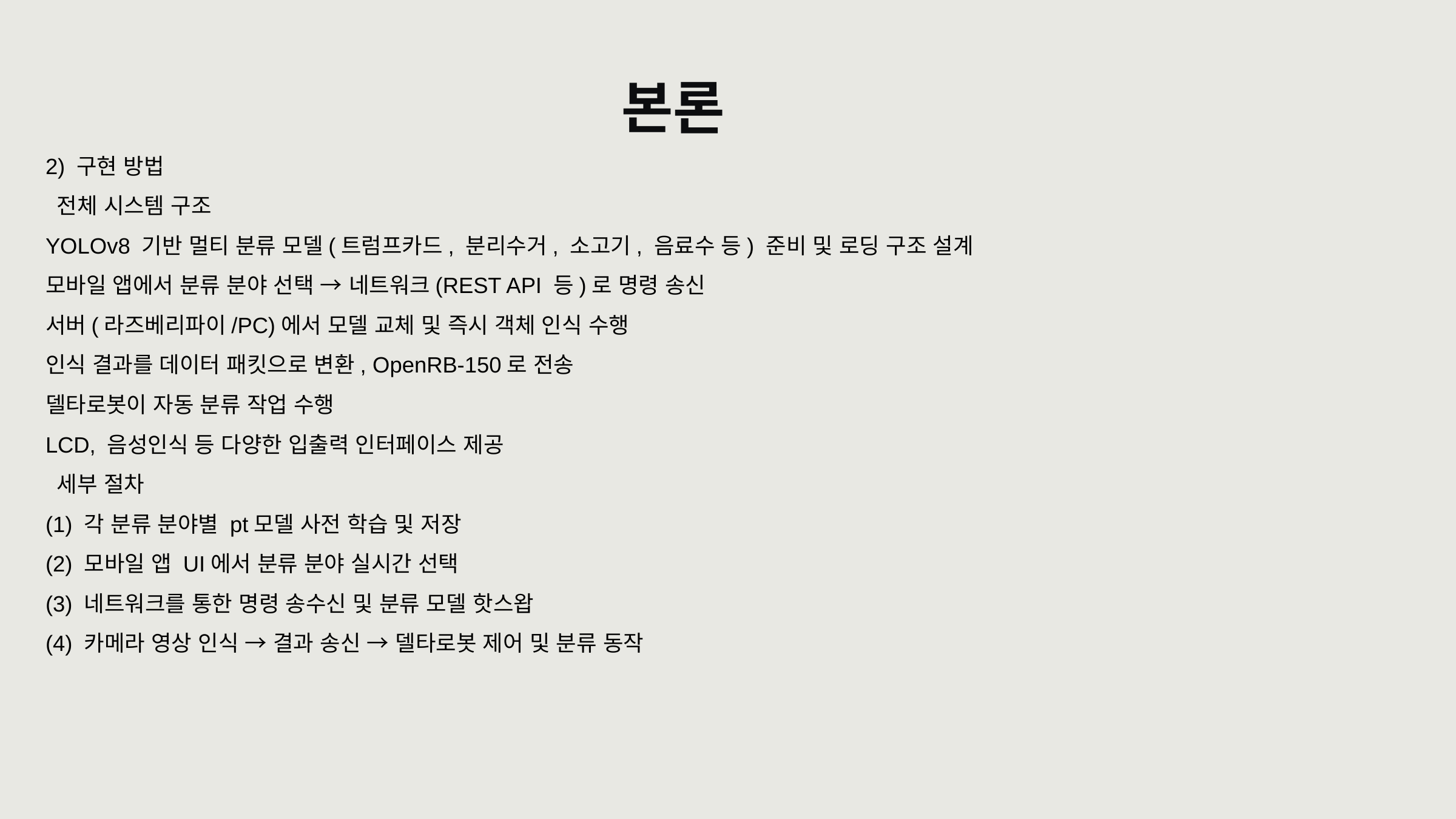

본론
2) 구현 방법
 전체 시스템 구조
YOLOv8 기반 멀티 분류 모델(트럼프카드, 분리수거, 소고기, 음료수 등) 준비 및 로딩 구조 설계
모바일 앱에서 분류 분야 선택 → 네트워크(REST API 등)로 명령 송신
서버(라즈베리파이/PC)에서 모델 교체 및 즉시 객체 인식 수행
인식 결과를 데이터 패킷으로 변환, OpenRB-150로 전송
델타로봇이 자동 분류 작업 수행
LCD, 음성인식 등 다양한 입출력 인터페이스 제공
 세부 절차
(1) 각 분류 분야별 pt모델 사전 학습 및 저장
(2) 모바일 앱 UI에서 분류 분야 실시간 선택
(3) 네트워크를 통한 명령 송수신 및 분류 모델 핫스왑
(4) 카메라 영상 인식 → 결과 송신 → 델타로봇 제어 및 분류 동작